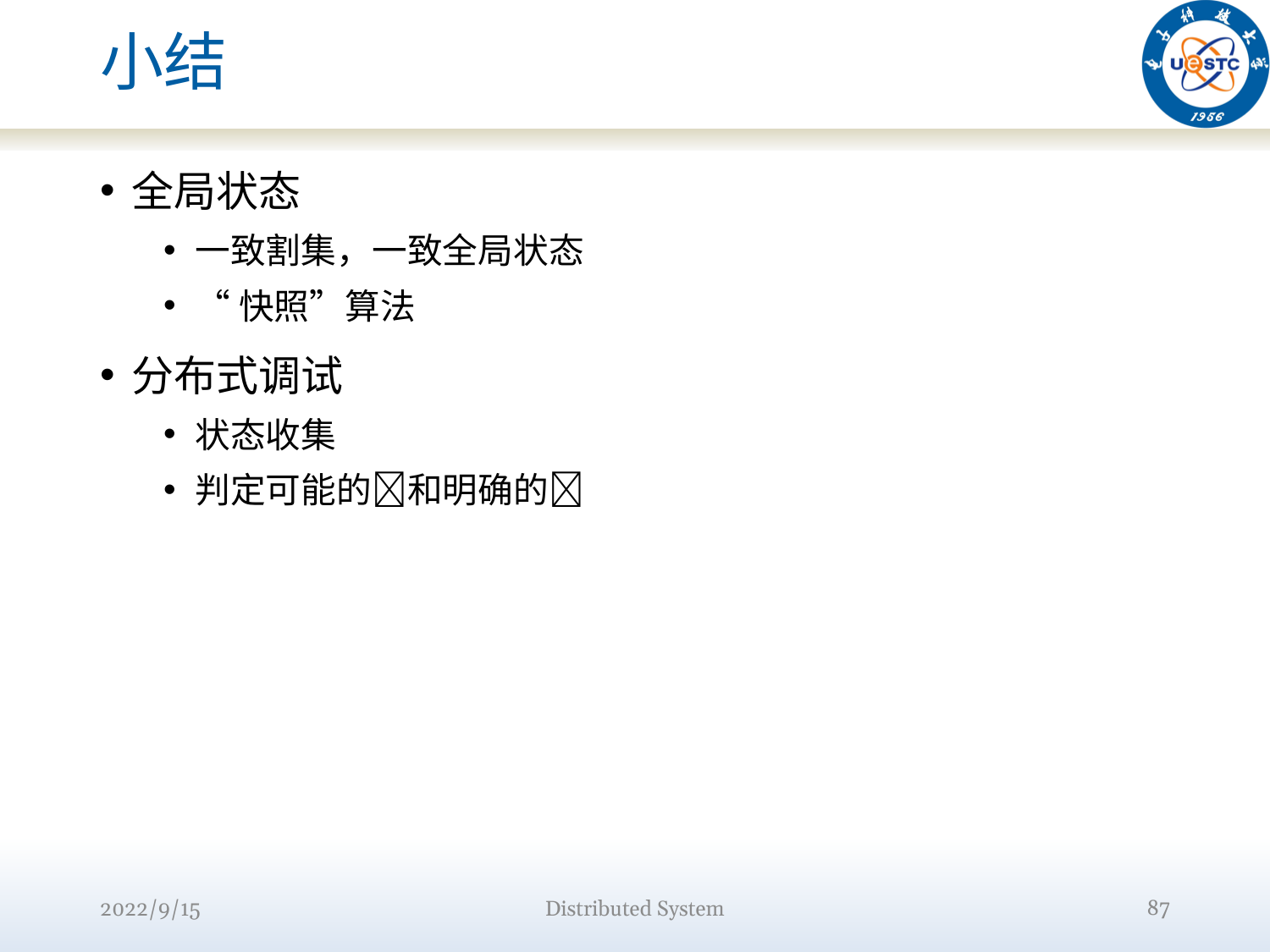

# 小结
全局状态
一致割集，一致全局状态
“快照”算法
分布式调试
状态收集
判定可能的φ和明确的φ
2022/9/15
Distributed System
87